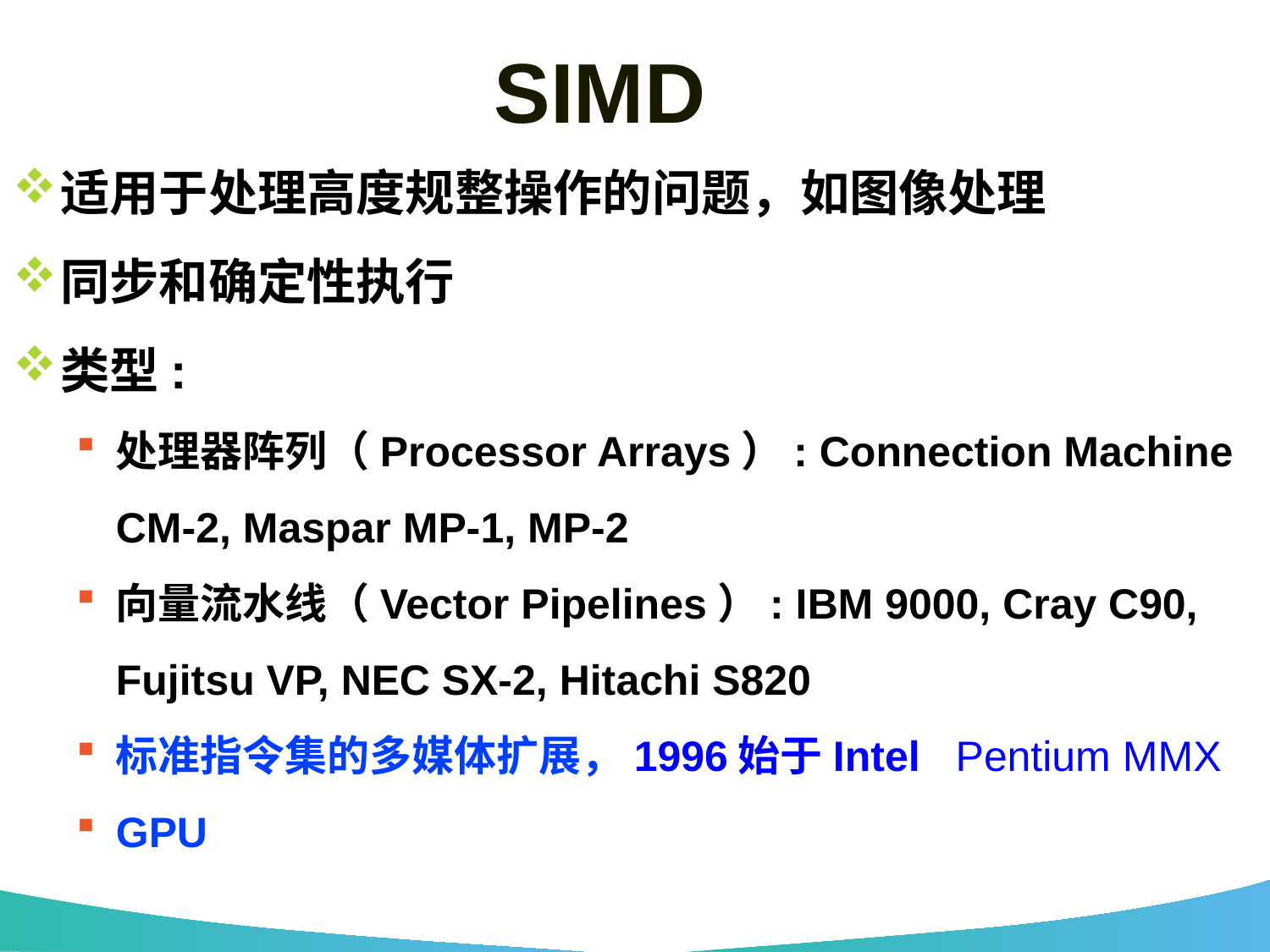

# SIMD
适用于处理高度规整操作的问题，如图像处理
同步和确定性执行
类型:
处理器阵列（Processor Arrays）: Connection Machine CM-2, Maspar MP-1, MP-2
向量流水线（Vector Pipelines）: IBM 9000, Cray C90, Fujitsu VP, NEC SX-2, Hitachi S820
标准指令集的多媒体扩展，1996始于Intel   Pentium MMX
GPU